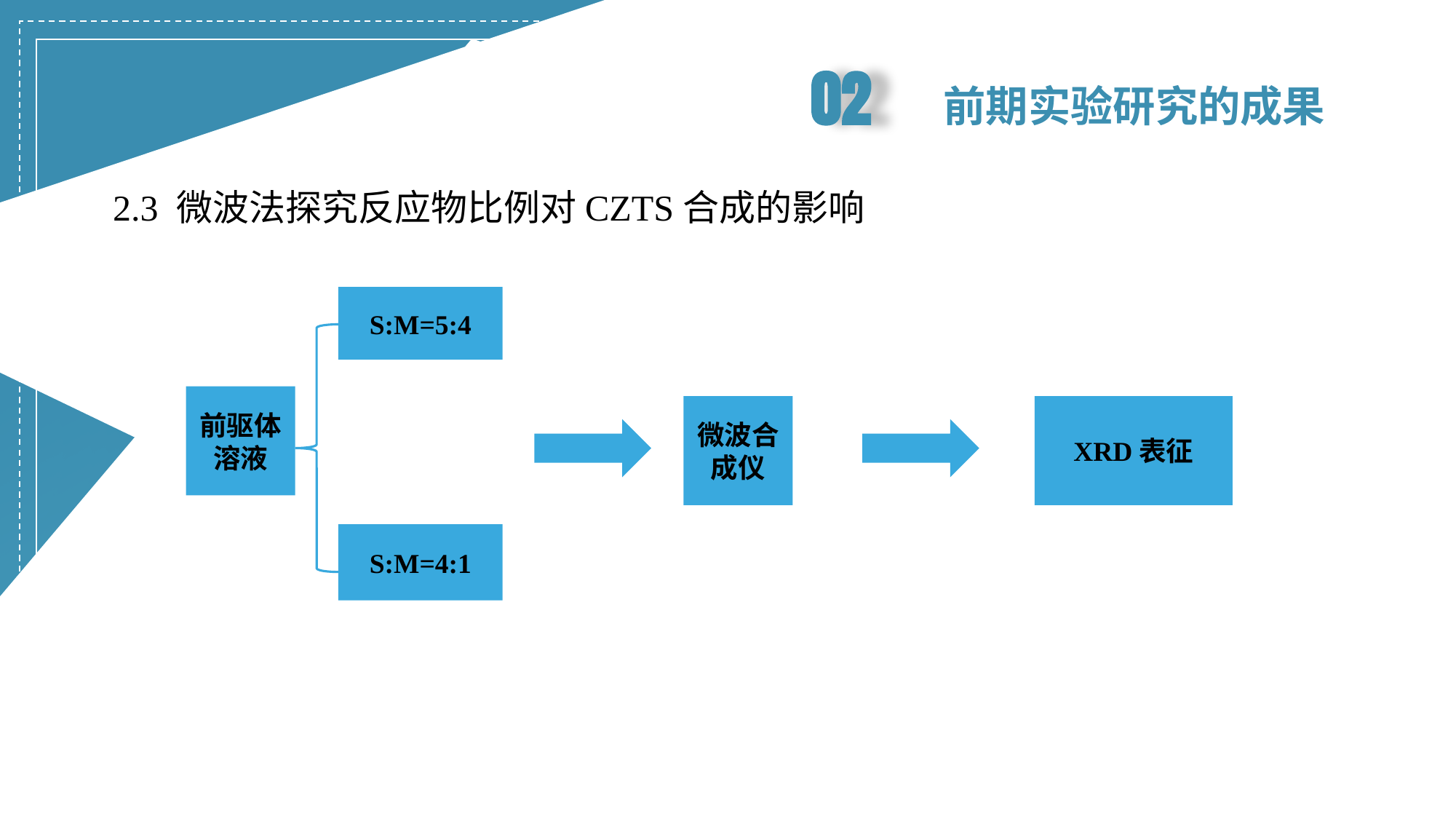

02
前期实验研究的成果
2.3 微波法探究反应物比例对CZTS合成的影响

S:M=5:4

前驱体溶液
微波合成仪
XRD表征

S:M=4:1
延时